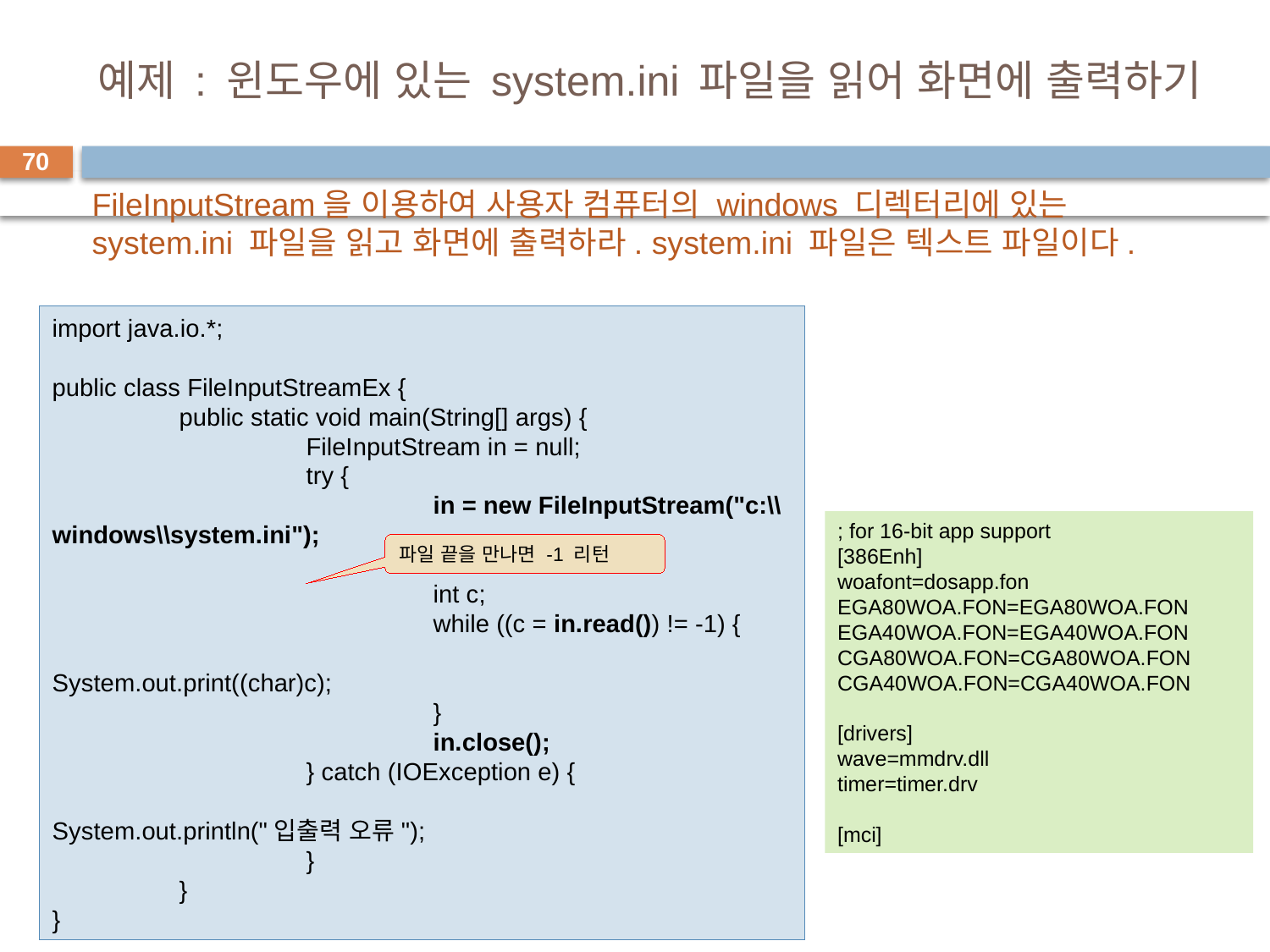

# 예제 : 윈도우에 있는 system.ini 파일을 읽어 화면에 출력하기
70
FileInputStream을 이용하여 사용자 컴퓨터의 windows 디렉터리에 있는 system.ini 파일을 읽고 화면에 출력하라. system.ini 파일은 텍스트 파일이다.
import java.io.*;

public class FileInputStreamEx {
	public static void main(String[] args) {
		FileInputStream in = null;
		try {
			in = new FileInputStream("c:\\windows\\system.ini");

			int c;
			while ((c = in.read()) != -1) {
				System.out.print((char)c);
			}
			in.close();
		} catch (IOException e) {
				System.out.println("입출력 오류");
		}
	}
}
; for 16-bit app support
[386Enh]
woafont=dosapp.fon
EGA80WOA.FON=EGA80WOA.FON
EGA40WOA.FON=EGA40WOA.FON
CGA80WOA.FON=CGA80WOA.FON
CGA40WOA.FON=CGA40WOA.FON

[drivers]
wave=mmdrv.dll
timer=timer.drv

[mci]
파일 끝을 만나면 -1 리턴